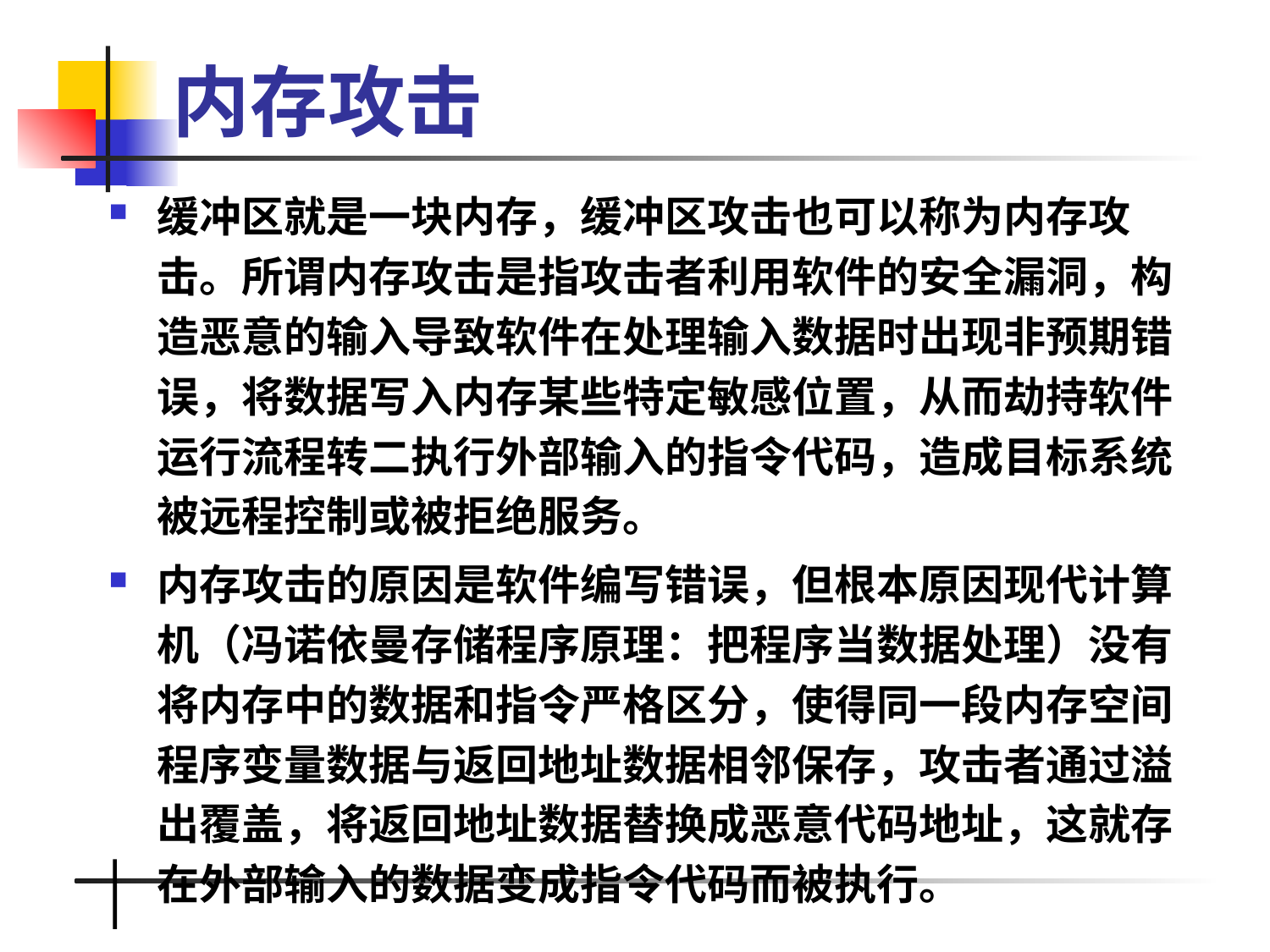

# 内存攻击
缓冲区就是一块内存，缓冲区攻击也可以称为内存攻击。所谓内存攻击是指攻击者利用软件的安全漏洞，构造恶意的输入导致软件在处理输入数据时出现非预期错误，将数据写入内存某些特定敏感位置，从而劫持软件运行流程转二执行外部输入的指令代码，造成目标系统被远程控制或被拒绝服务。
内存攻击的原因是软件编写错误，但根本原因现代计算机（冯诺依曼存储程序原理：把程序当数据处理）没有将内存中的数据和指令严格区分，使得同一段内存空间程序变量数据与返回地址数据相邻保存，攻击者通过溢出覆盖，将返回地址数据替换成恶意代码地址，这就存在外部输入的数据变成指令代码而被执行。